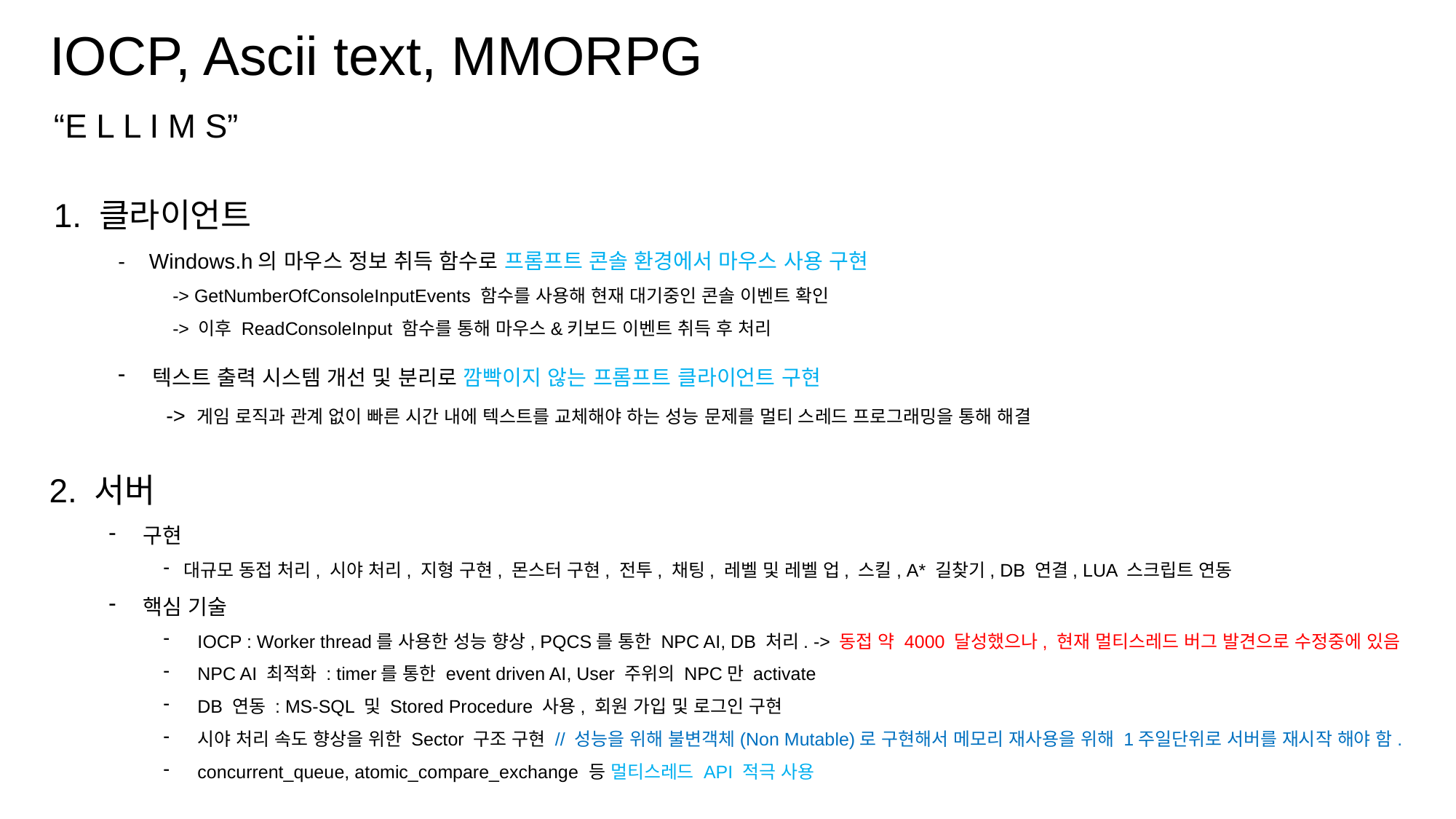

# IOCP, Ascii text, MMORPG
“E L L I M S”
1. 클라이언트
-    Windows.h의 마우스 정보 취득 함수로 프롬프트 콘솔 환경에서 마우스 사용 구현
-> GetNumberOfConsoleInputEvents 함수를 사용해 현재 대기중인 콘솔 이벤트 확인
-> 이후 ReadConsoleInput 함수를 통해 마우스&키보드 이벤트 취득 후 처리
텍스트 출력 시스템 개선 및 분리로 깜빡이지 않는 프롬프트 클라이언트 구현
        -> 게임 로직과 관계 없이 빠른 시간 내에 텍스트를 교체해야 하는 성능 문제를 멀티 스레드 프로그래밍을 통해 해결
2. 서버
구현
대규모 동접 처리, 시야 처리, 지형 구현, 몬스터 구현, 전투, 채팅, 레벨 및 레벨 업, 스킬, A* 길찾기, DB 연결, LUA 스크립트 연동
핵심 기술
IOCP : Worker thread를 사용한 성능 향상, PQCS를 통한 NPC AI, DB 처리. -> 동접 약 4000 달성했으나, 현재 멀티스레드 버그 발견으로 수정중에 있음
NPC AI 최적화 : timer를 통한 event driven AI, User 주위의 NPC만 activate
DB 연동 : MS-SQL 및 Stored Procedure 사용, 회원 가입 및 로그인 구현
시야 처리 속도 향상을 위한 Sector 구조 구현 // 성능을 위해 불변객체(Non Mutable)로 구현해서 메모리 재사용을 위해 1주일단위로 서버를 재시작 해야 함.
concurrent_queue, atomic_compare_exchange 등 멀티스레드 API 적극 사용